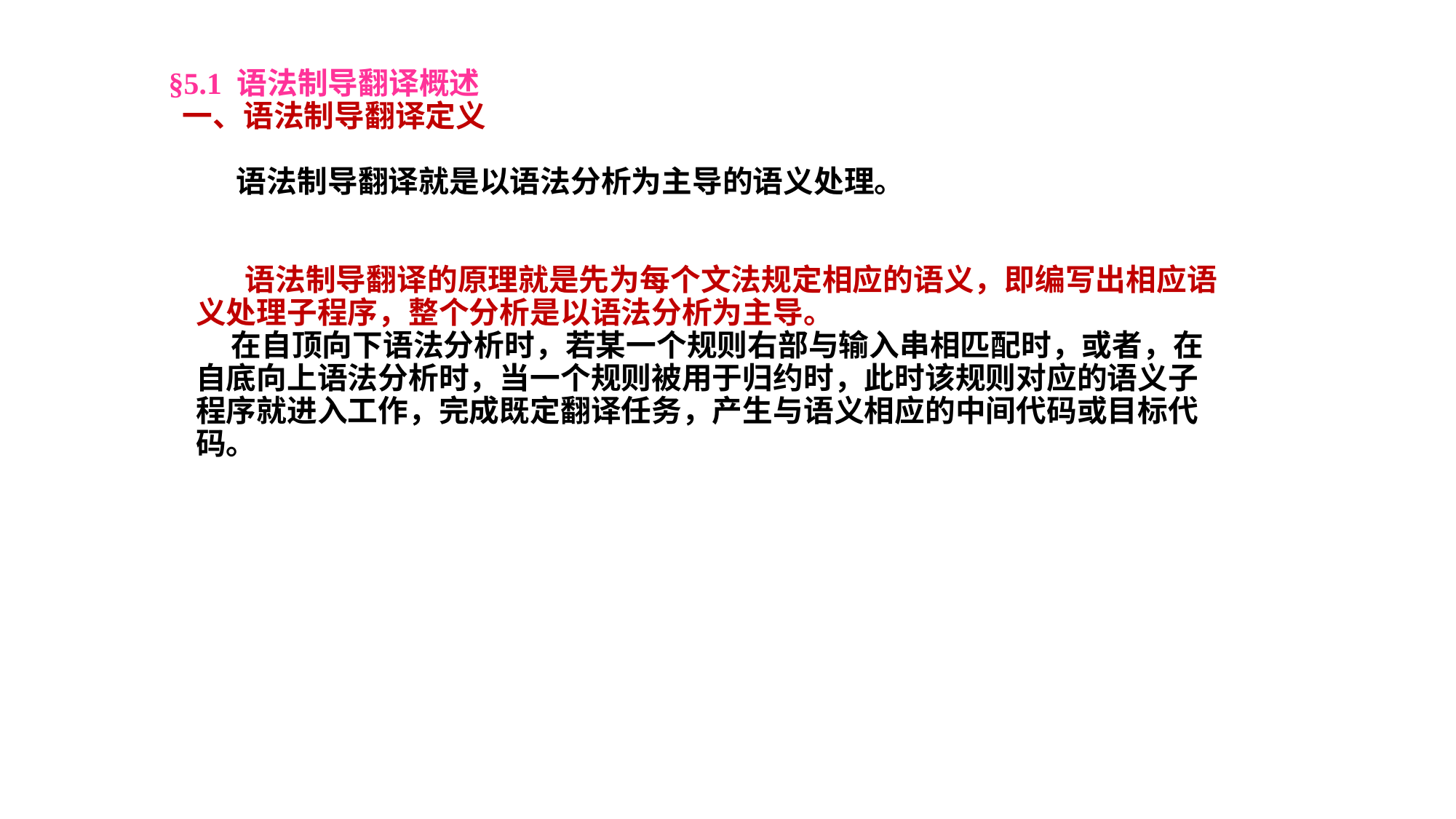

§5.1 语法制导翻译概述
 一、语法制导翻译定义

         语法制导翻译就是以语法分析为主导的语义处理。

          语法制导翻译的原理就是先为每个文法规定相应的语义，即编写出相应语义处理子程序，整个分析是以语法分析为主导。
        在自顶向下语法分析时，若某一个规则右部与输入串相匹配时，或者，在自底向上语法分析时，当一个规则被用于归约时，此时该规则对应的语义子程序就进入工作，完成既定翻译任务，产生与语义相应的中间代码或目标代码。